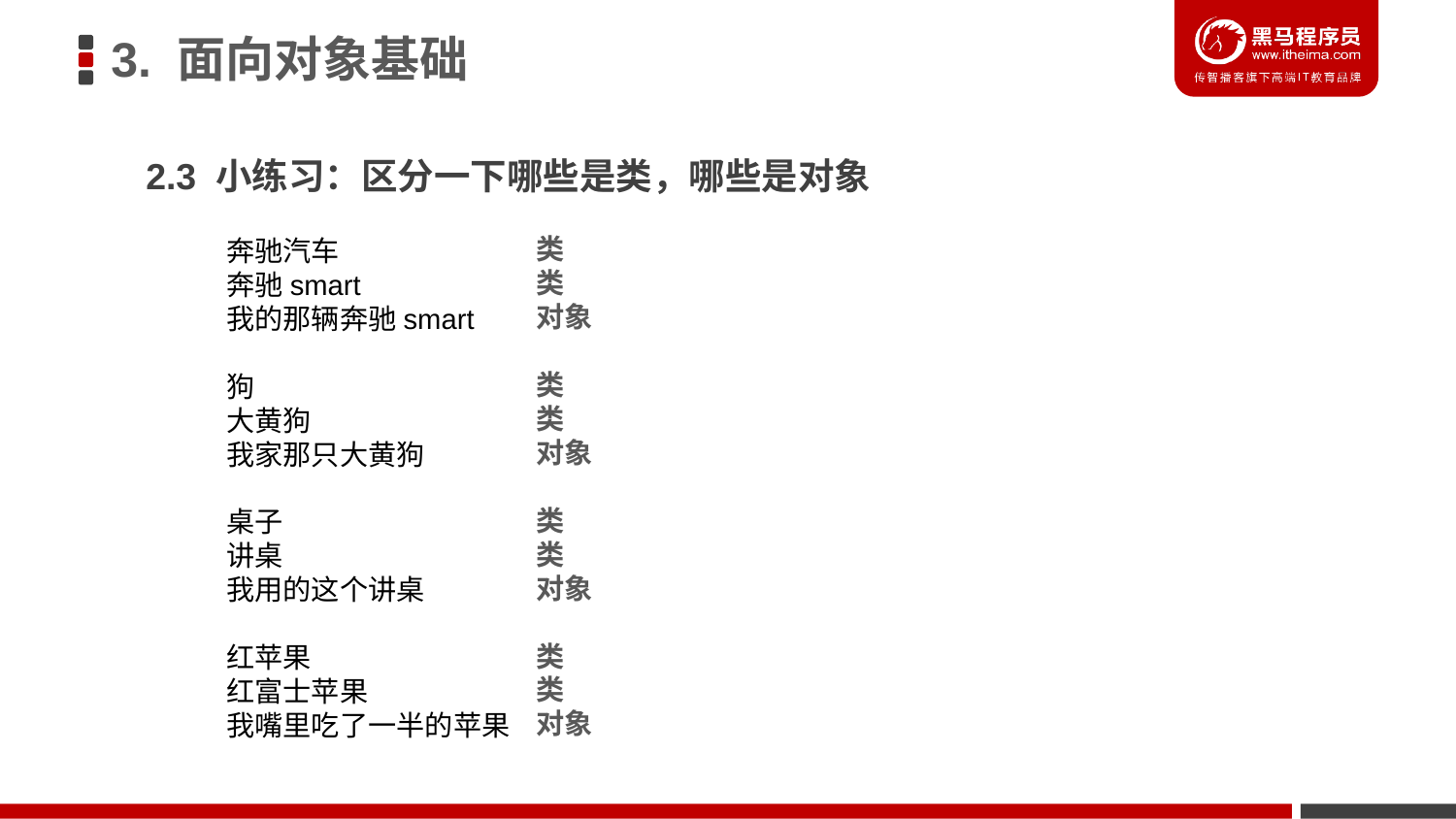

3. 面向对象基础
2.3 小练习：区分一下哪些是类，哪些是对象
类
类
对象

类
类
对象

类
类
对象

类
类
对象
奔驰汽车
奔驰smart
我的那辆奔驰smart
狗
大黄狗
我家那只大黄狗
桌子
讲桌
我用的这个讲桌
红苹果
红富士苹果
我嘴里吃了一半的苹果